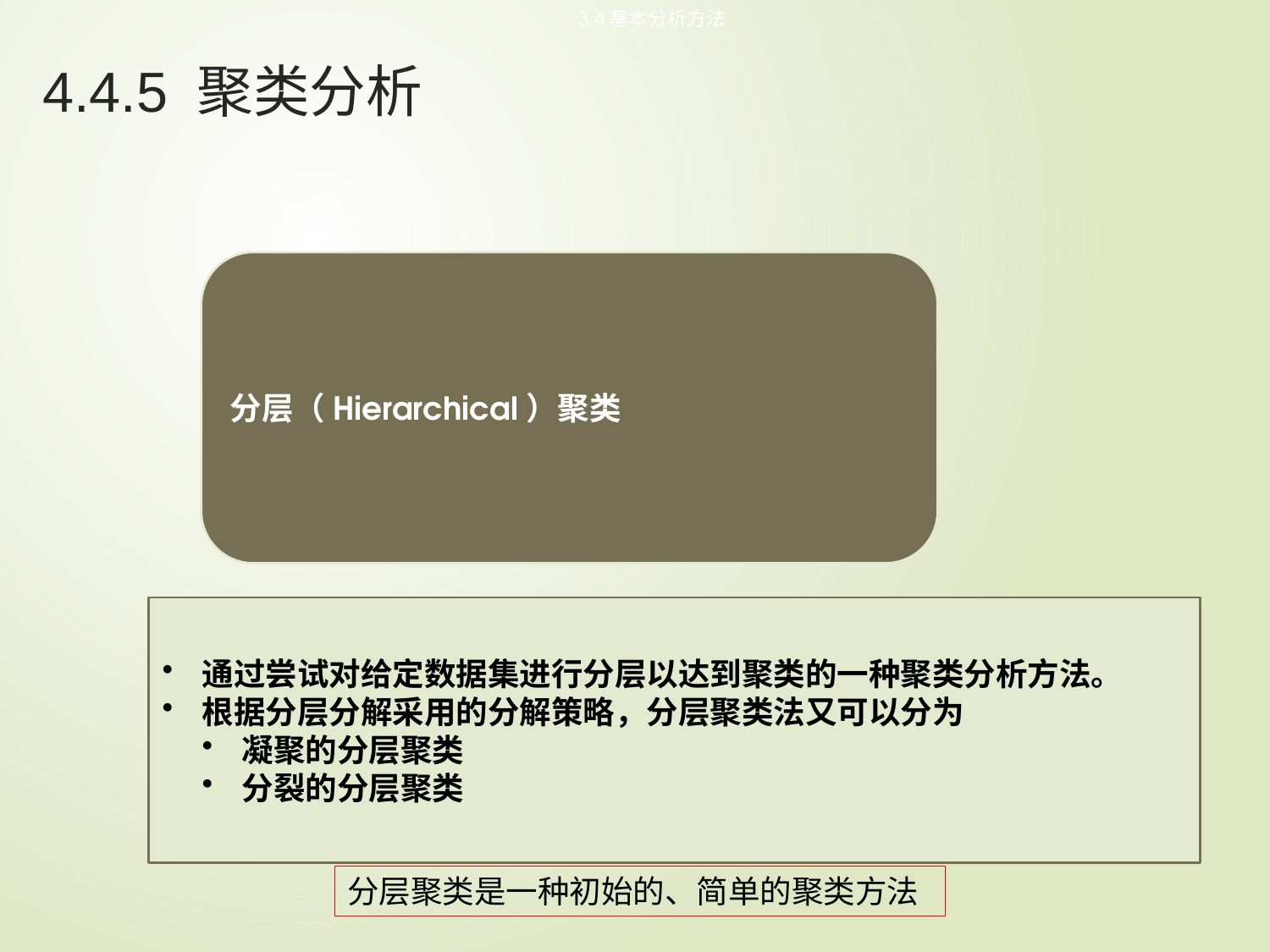

3.4基本分析方法
# 4.4.5 聚类分析
分层（Hierarchical）聚类
通过尝试对给定数据集进行分层以达到聚类的一种聚类分析方法。
根据分层分解采用的分解策略，分层聚类法又可以分为
凝聚的分层聚类
分裂的分层聚类
分层聚类是一种初始的、简单的聚类方法